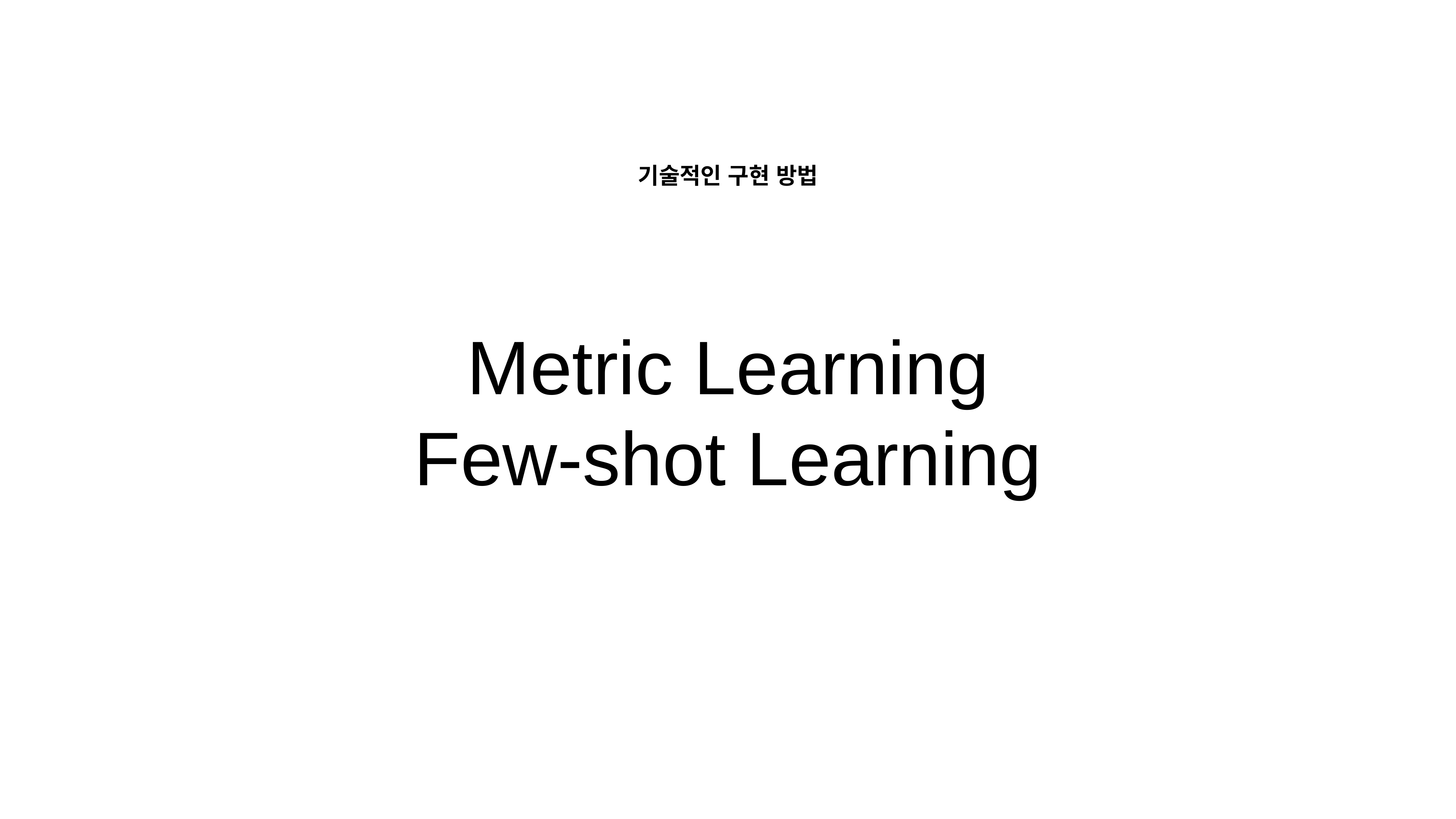

기술적인 구현 방법
# Metric Learning
Few-shot Learning